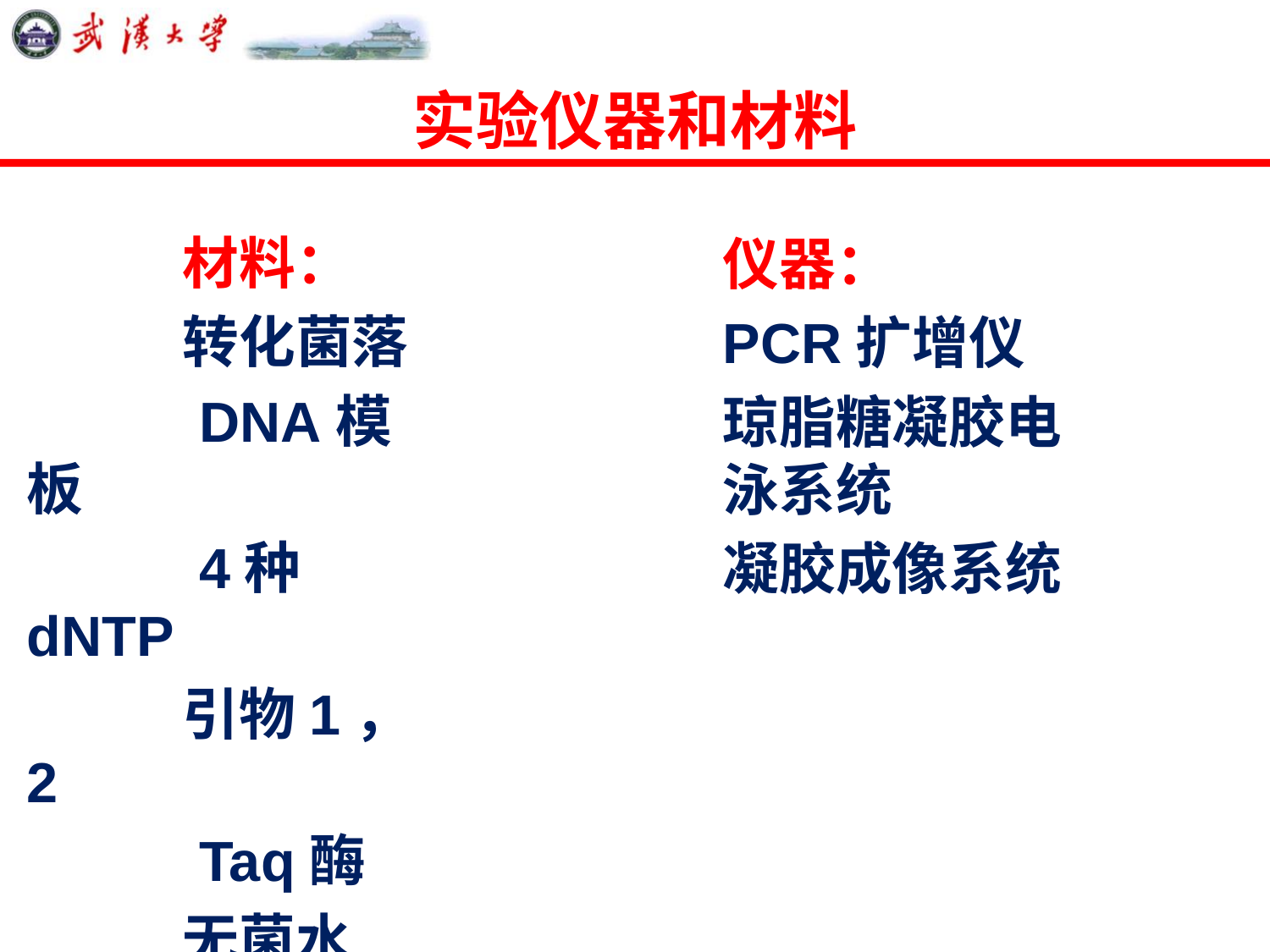

# 实验仪器和材料

           材料：
           转化菌落
           DNA模板
           4种dNTP
           引物1，2
           Taq酶
           无菌水

仪器：
PCR扩增仪
琼脂糖凝胶电泳系统
凝胶成像系统